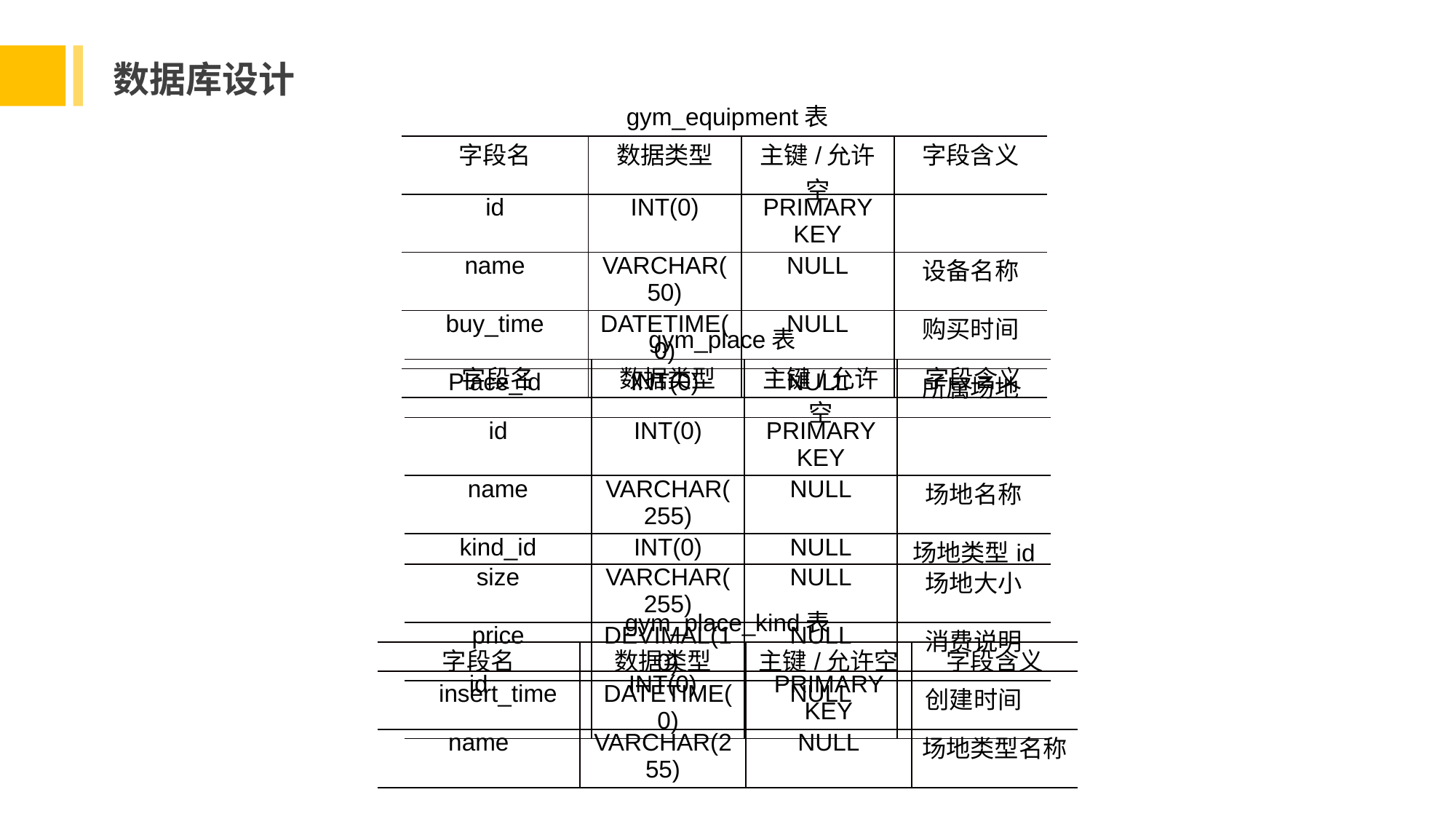

数据库设计
gym_equipment表
| 字段名 | 数据类型 | 主键/允许空 | 字段含义 |
| --- | --- | --- | --- |
| id | INT(0) | PRIMARY KEY |  |
| name | VARCHAR(50) | NULL | 设备名称 |
| buy\_time | DATETIME(0) | NULL | 购买时间 |
| Place\_id | INT(0) | NULL | 所属场地 |
gym_place表
| 字段名 | 数据类型 | 主键/允许空 | 字段含义 |
| --- | --- | --- | --- |
| id | INT(0) | PRIMARY KEY |  |
| name | VARCHAR(255) | NULL | 场地名称 |
| kind\_id | INT(0) | NULL | 场地类型id |
| size | VARCHAR(255) | NULL | 场地大小 |
| price | DEVIMAL(10) | NULL | 消费说明 |
| insert\_time | DATETIME(0) | NULL | 创建时间 |
gym_place_kind表
| 字段名 | 数据类型 | 主键/允许空 | 字段含义 |
| --- | --- | --- | --- |
| id | INT(0) | PRIMARY KEY |  |
| name | VARCHAR(255) | NULL | 场地类型名称 |